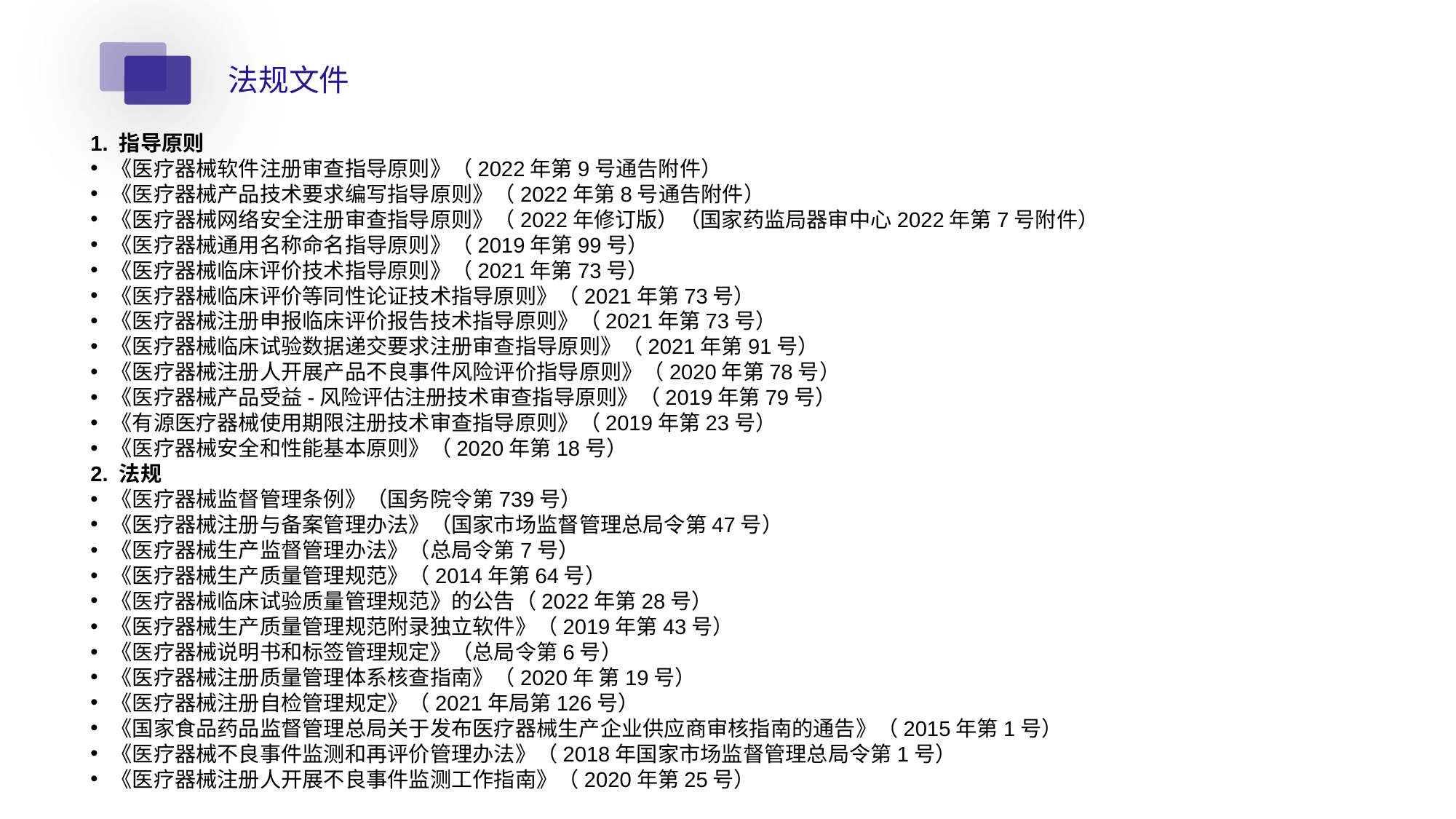

法规文件
1. 指导原则
《医疗器械软件注册审查指导原则》（2022年第9号通告附件）
《医疗器械产品技术要求编写指导原则》（2022年第8号通告附件）
《医疗器械网络安全注册审查指导原则》（2022年修订版）（国家药监局器审中心2022年第7号附件）
《医疗器械通用名称命名指导原则》（2019年第99号）
《医疗器械临床评价技术指导原则》（2021年第73号）
《医疗器械临床评价等同性论证技术指导原则》（2021年第73号）
《医疗器械注册申报临床评价报告技术指导原则》（2021年第73号）
《医疗器械临床试验数据递交要求注册审查指导原则》（2021年第91号）
《医疗器械注册人开展产品不良事件风险评价指导原则》（2020年第78号）
《医疗器械产品受益-风险评估注册技术审查指导原则》（2019年第79号）
《有源医疗器械使用期限注册技术审查指导原则》（2019年第23号）
《医疗器械安全和性能基本原则》（2020年第18号）
2. 法规
《医疗器械监督管理条例》（国务院令第739号）
《医疗器械注册与备案管理办法》（国家市场监督管理总局令第47号）
《医疗器械生产监督管理办法》（总局令第7号）
《医疗器械生产质量管理规范》（2014年第64号）
《医疗器械临床试验质量管理规范》的公告（2022年第28号）
《医疗器械生产质量管理规范附录独立软件》（2019年第43号）
《医疗器械说明书和标签管理规定》（总局令第6号）
《医疗器械注册质量管理体系核查指南》（2020年 第19号）
《医疗器械注册自检管理规定》（2021年局第126号）
《国家食品药品监督管理总局关于发布医疗器械生产企业供应商审核指南的通告》（2015年第1号）
《医疗器械不良事件监测和再评价管理办法》（2018年国家市场监督管理总局令第1号）
《医疗器械注册人开展不良事件监测工作指南》（2020年第25号）